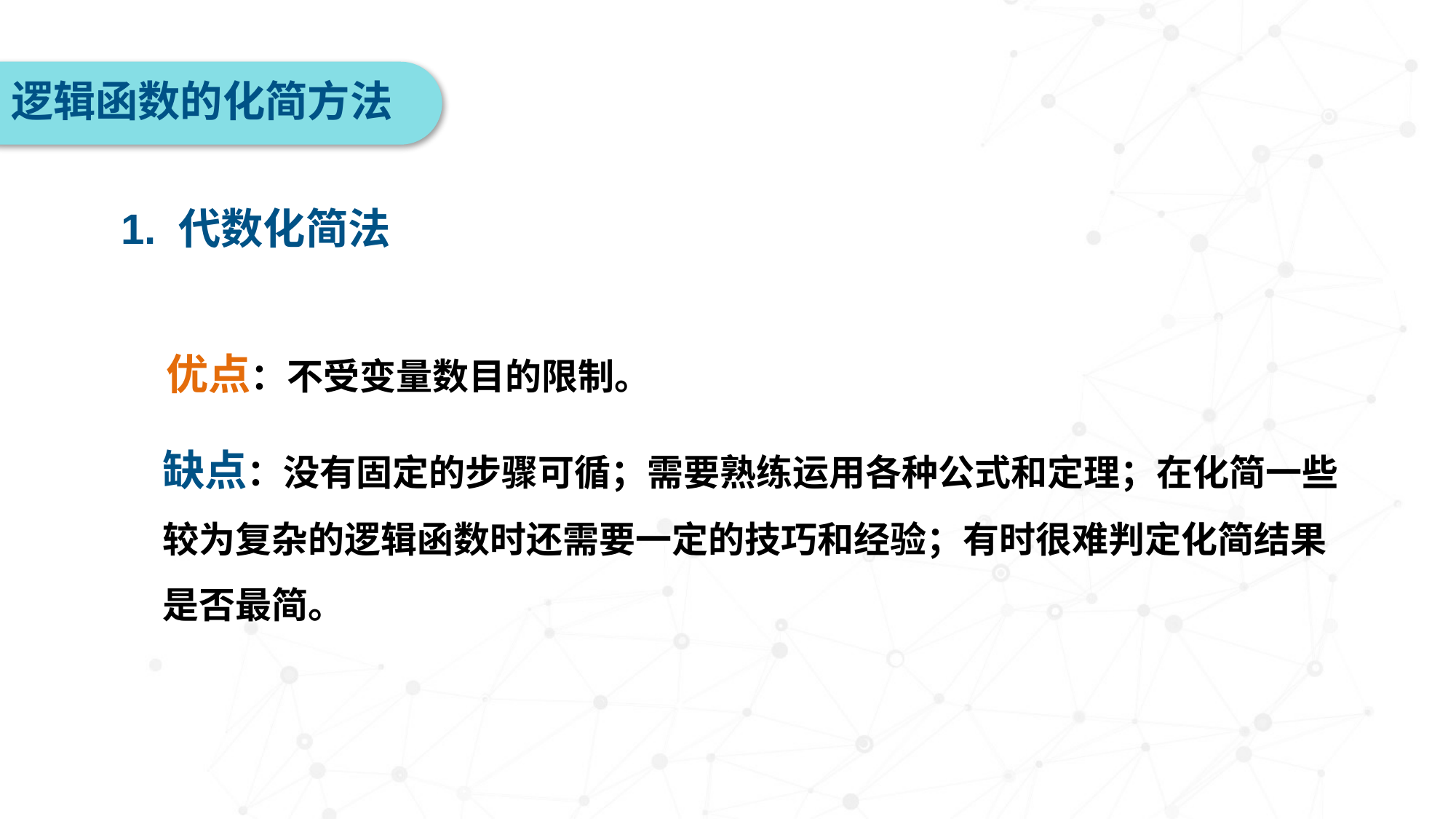

逻辑函数的化简方法
1. 代数化简法
优点：不受变量数目的限制。
缺点：没有固定的步骤可循；需要熟练运用各种公式和定理；在化简一些较为复杂的逻辑函数时还需要一定的技巧和经验；有时很难判定化简结果是否最简。
73